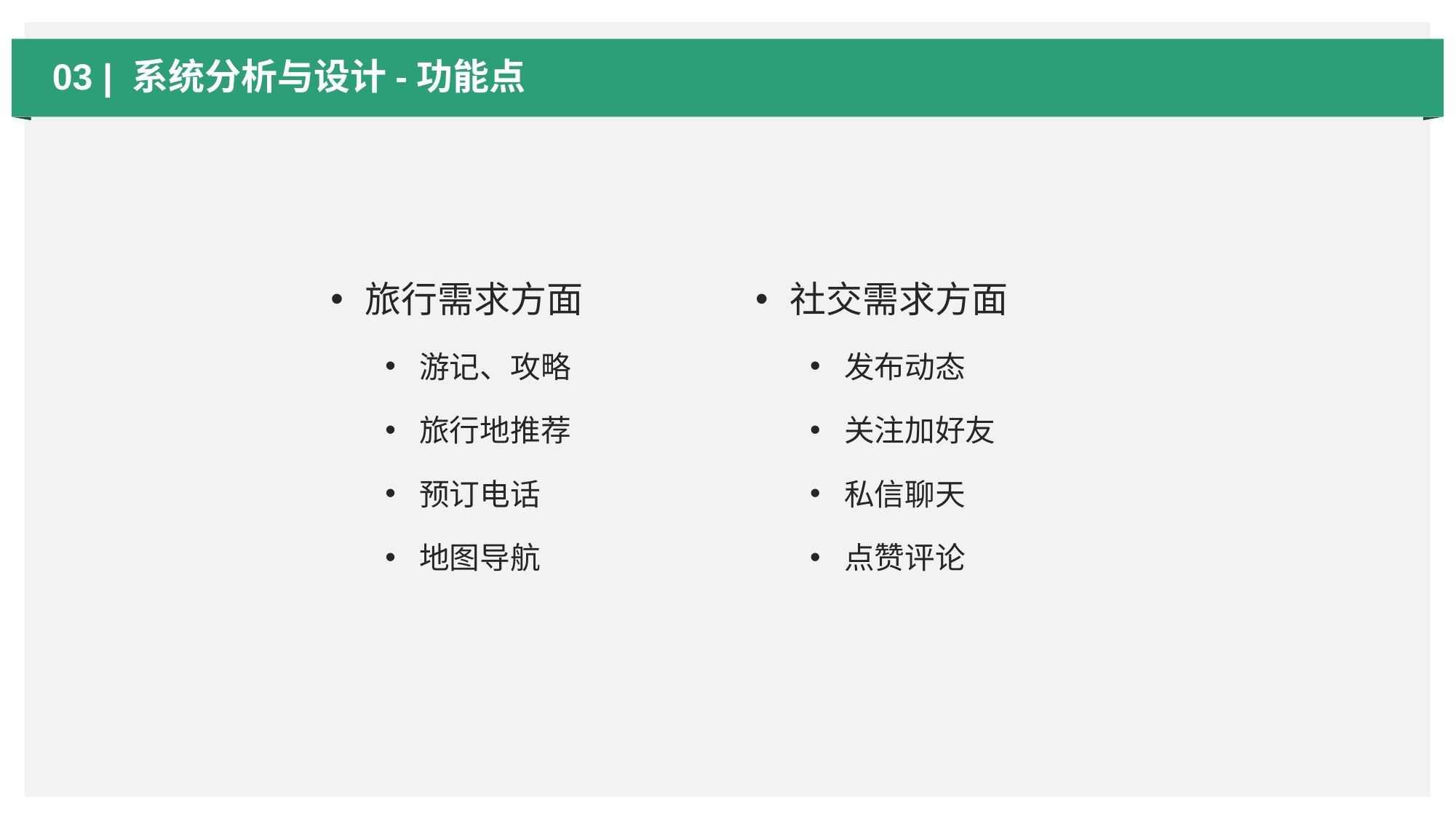

03 | 系统分析与设计-功能点
旅行需求方面
游记、攻略
旅行地推荐
预订电话
地图导航
社交需求方面
发布动态
关注加好友
私信聊天
点赞评论